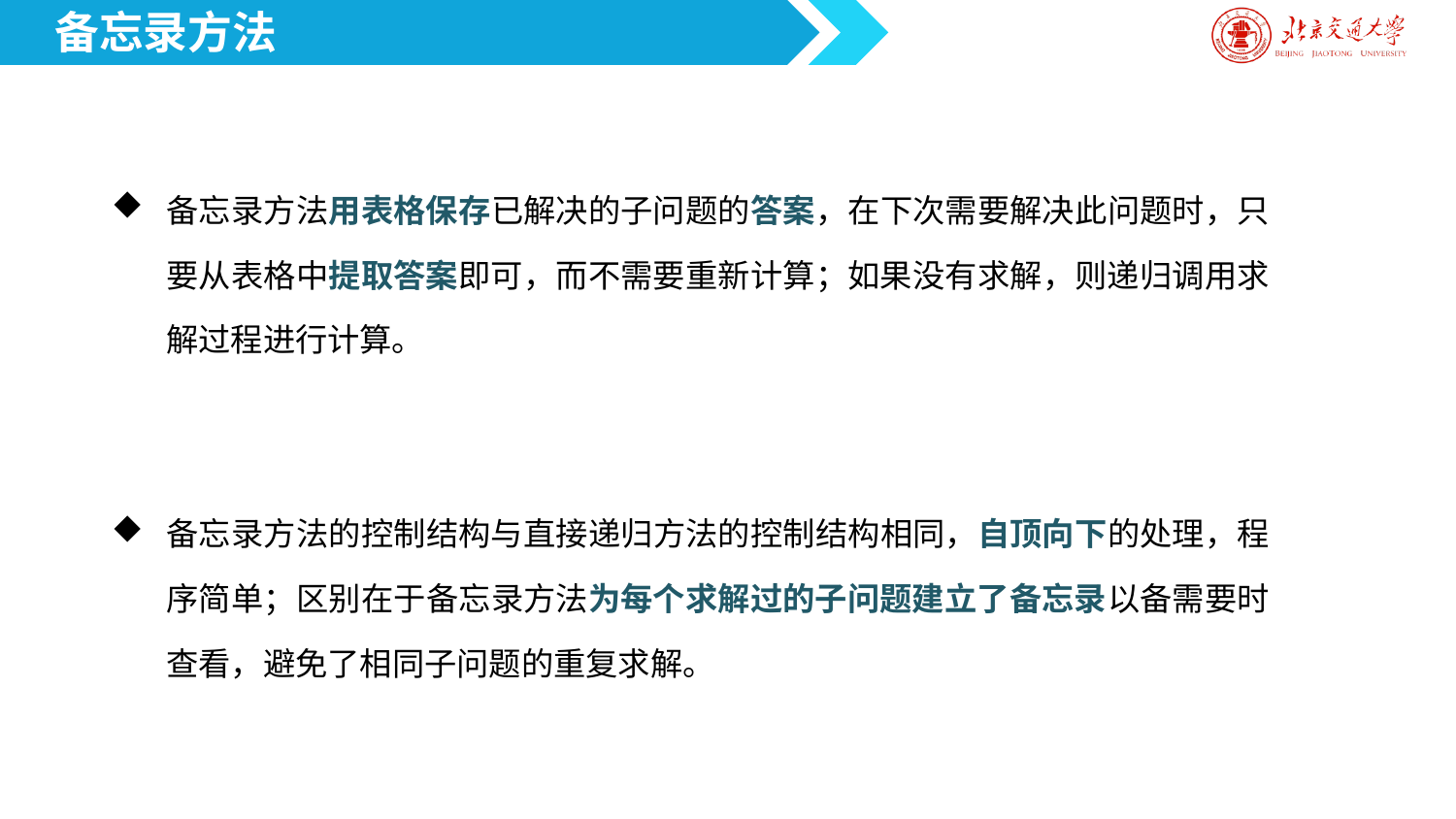

备忘录方法
备忘录方法用表格保存已解决的子问题的答案，在下次需要解决此问题时，只要从表格中提取答案即可，而不需要重新计算；如果没有求解，则递归调用求解过程进行计算。

备忘录方法的控制结构与直接递归方法的控制结构相同，自顶向下的处理，程序简单；区别在于备忘录方法为每个求解过的子问题建立了备忘录以备需要时查看，避免了相同子问题的重复求解。